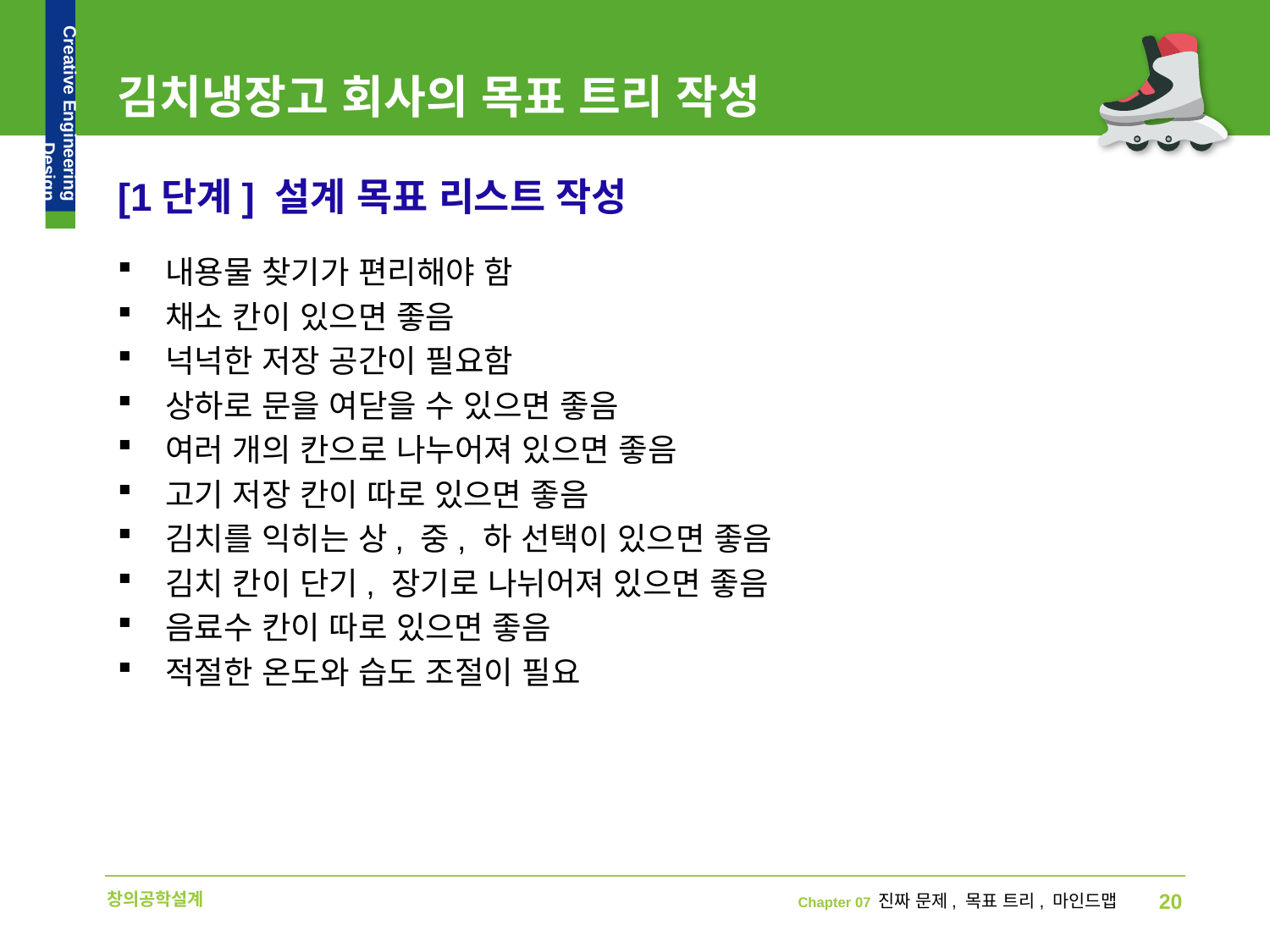

# 김치냉장고 회사의 목표 트리 작성
[1단계] 설계 목표 리스트 작성
내용물 찾기가 편리해야 함
채소 칸이 있으면 좋음
넉넉한 저장 공간이 필요함
상하로 문을 여닫을 수 있으면 좋음
여러 개의 칸으로 나누어져 있으면 좋음
고기 저장 칸이 따로 있으면 좋음
김치를 익히는 상, 중, 하 선택이 있으면 좋음
김치 칸이 단기, 장기로 나뉘어져 있으면 좋음
음료수 칸이 따로 있으면 좋음
적절한 온도와 습도 조절이 필요